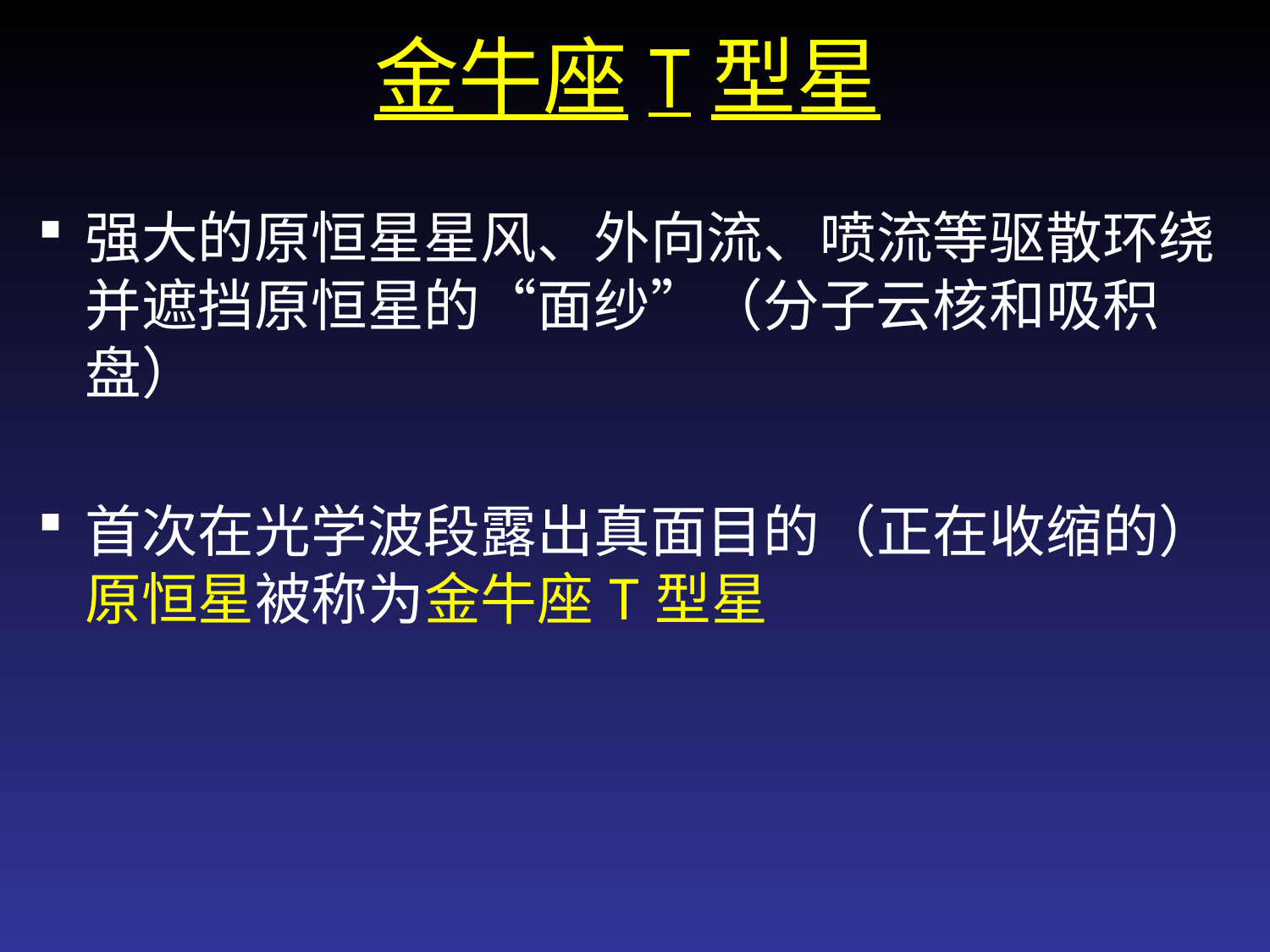

# 金牛座T型星
强大的原恒星星风、外向流、喷流等驱散环绕并遮挡原恒星的“面纱”（分子云核和吸积盘）

首次在光学波段露出真面目的（正在收缩的）原恒星被称为金牛座T型星